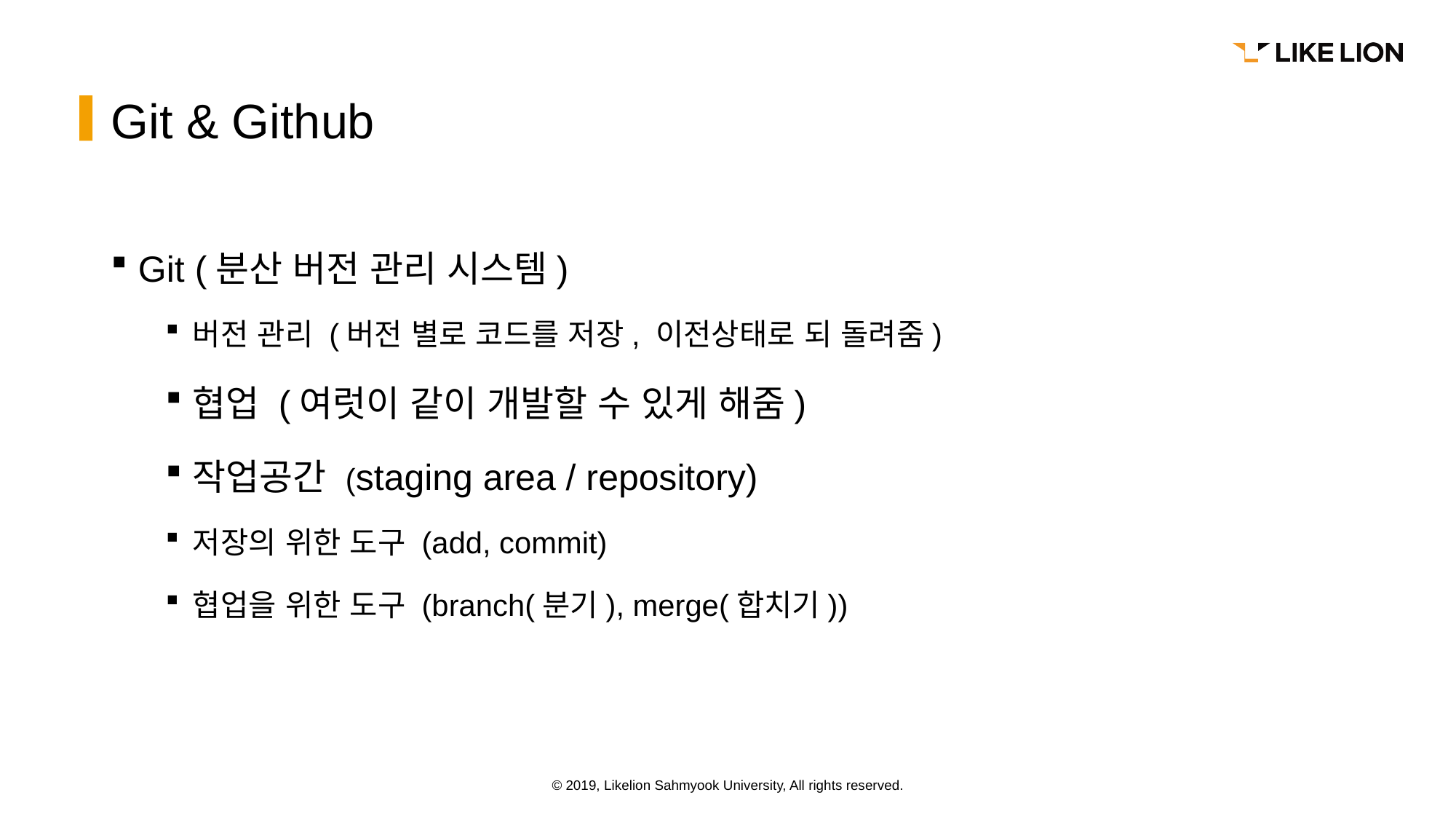

# Git & Github
Git (분산 버전 관리 시스템)
버전 관리 (버전 별로 코드를 저장, 이전상태로 되 돌려줌)
협업 (여럿이 같이 개발할 수 있게 해줌)
작업공간 (staging area / repository)
저장의 위한 도구 (add, commit)
협업을 위한 도구 (branch(분기), merge(합치기))